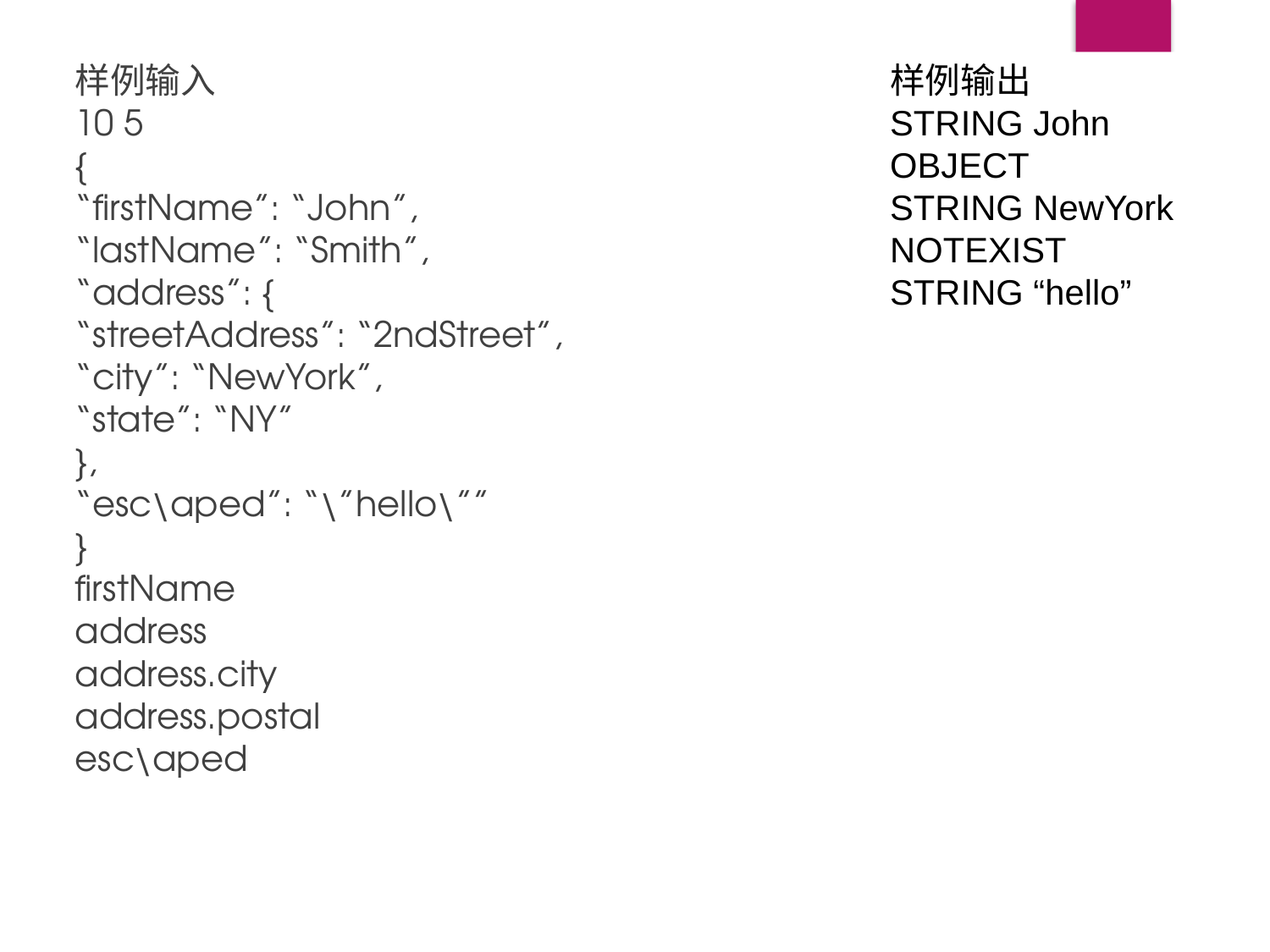

样例输入
10 5
{
“firstName”: “John”,
“lastName”: “Smith”,
“address”: {
“streetAddress”: “2ndStreet”,
“city”: “NewYork”,
“state”: “NY”
},
“esc\aped”: “\”hello\””
}
firstName
address
address.city
address.postal
esc\aped
样例输出
STRING John
OBJECT
STRING NewYork
NOTEXIST
STRING “hello”